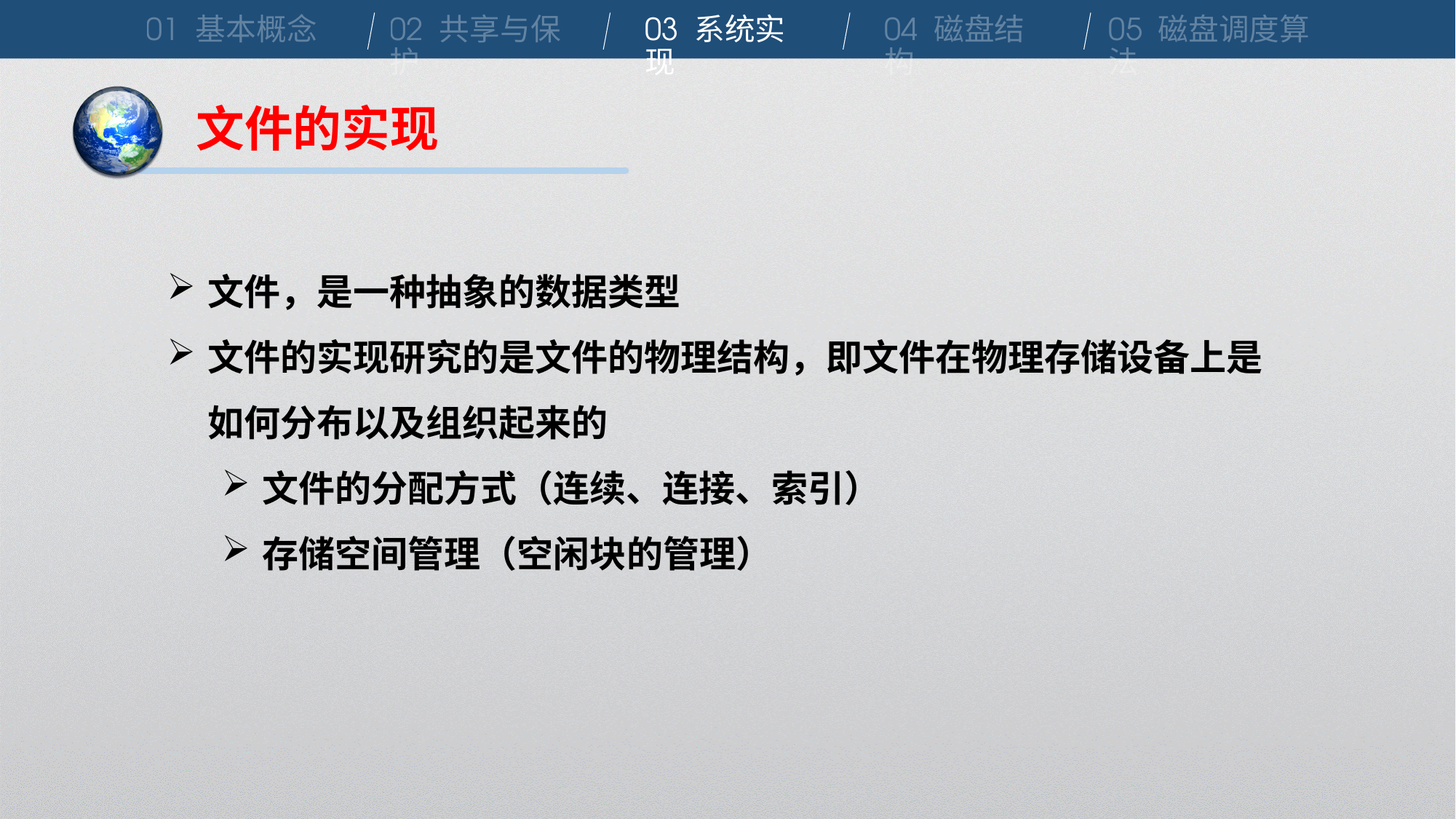

01 基本概念
02 共享与保护
03 系统实现
04 磁盘结构
05 磁盘调度算法
文件的实现
文件，是一种抽象的数据类型
文件的实现研究的是文件的物理结构，即文件在物理存储设备上是如何分布以及组织起来的
文件的分配方式（连续、连接、索引）
存储空间管理（空闲块的管理）